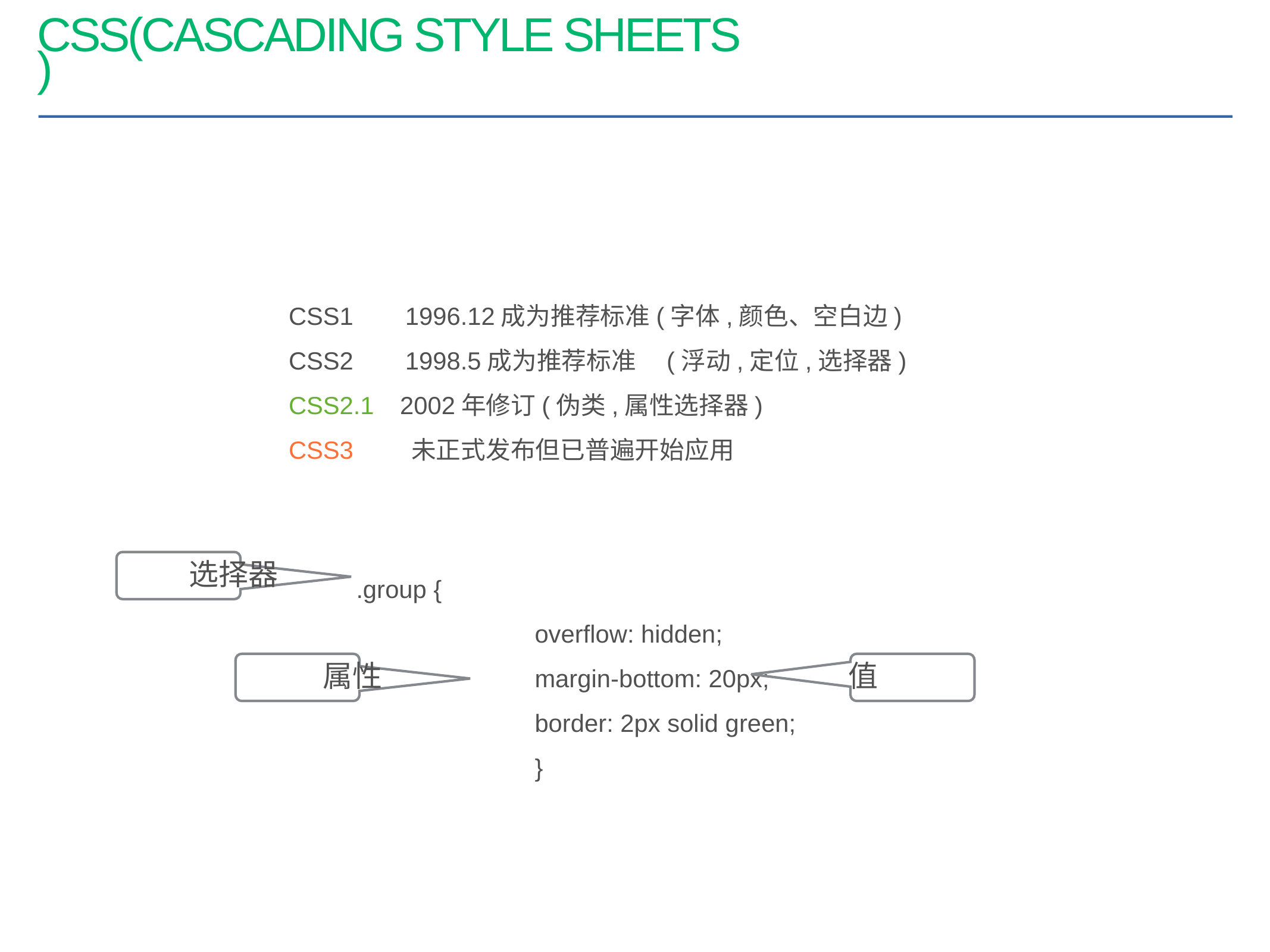

# CSS(Cascading Style Sheets
)
CSS1    1996.12成为推荐标准(字体,颜色、空白边)
CSS2    1998.5成为推荐标准  (浮动,定位,选择器)
CSS2.1  2002年修订(伪类,属性选择器)
CSS3    未正式发布但已普遍开始应用
选择器
.group {
		overflow: hidden;
		margin-bottom: 20px;
		border: 2px solid green;
		}
属性
值
12